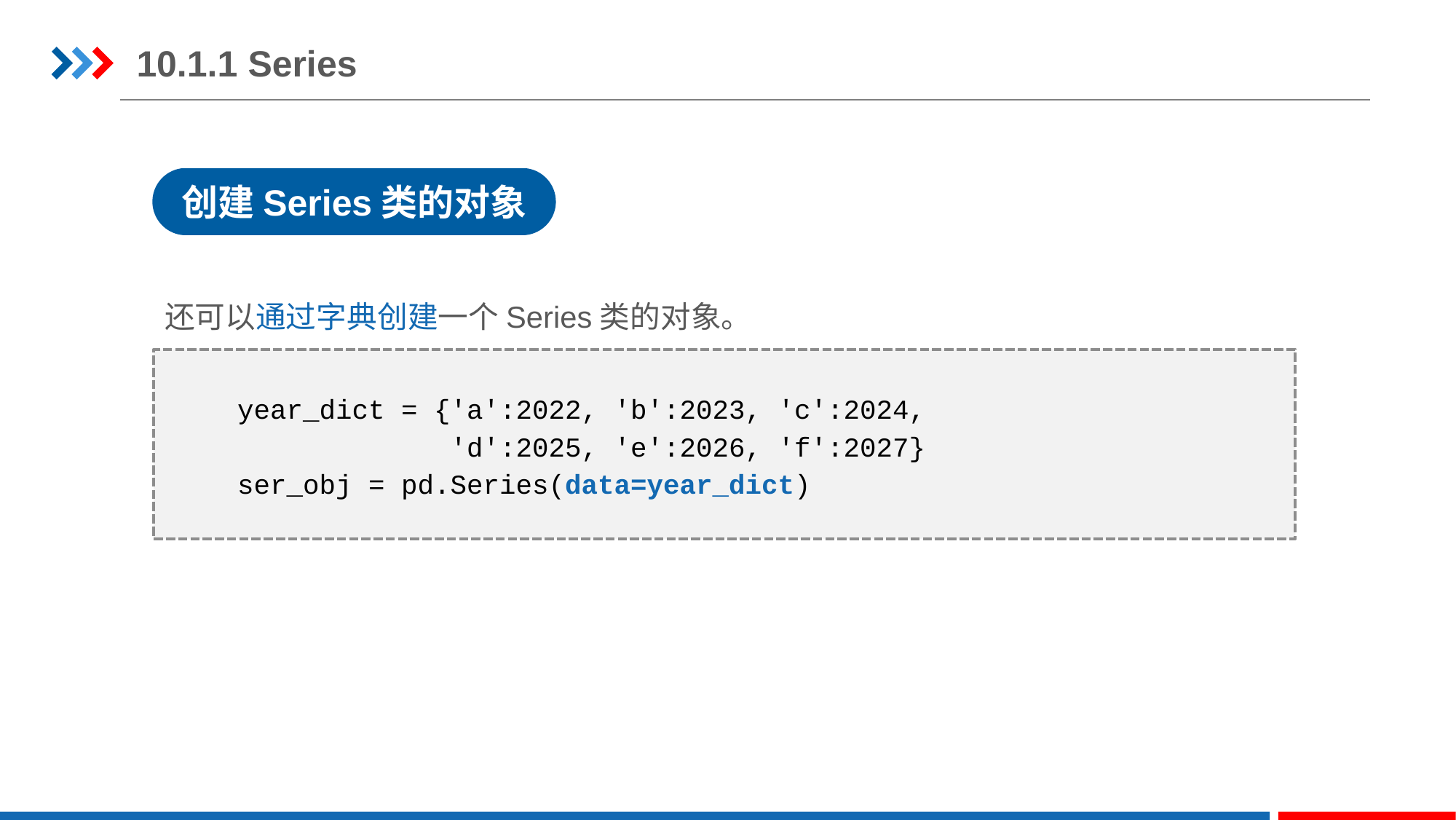

10.1.1 Series
创建Series类的对象
还可以通过字典创建一个Series类的对象。

year_dict = {'a':2022, 'b':2023, 'c':2024,
             'd':2025, 'e':2026, 'f':2027}
ser_obj = pd.Series(data=year_dict)